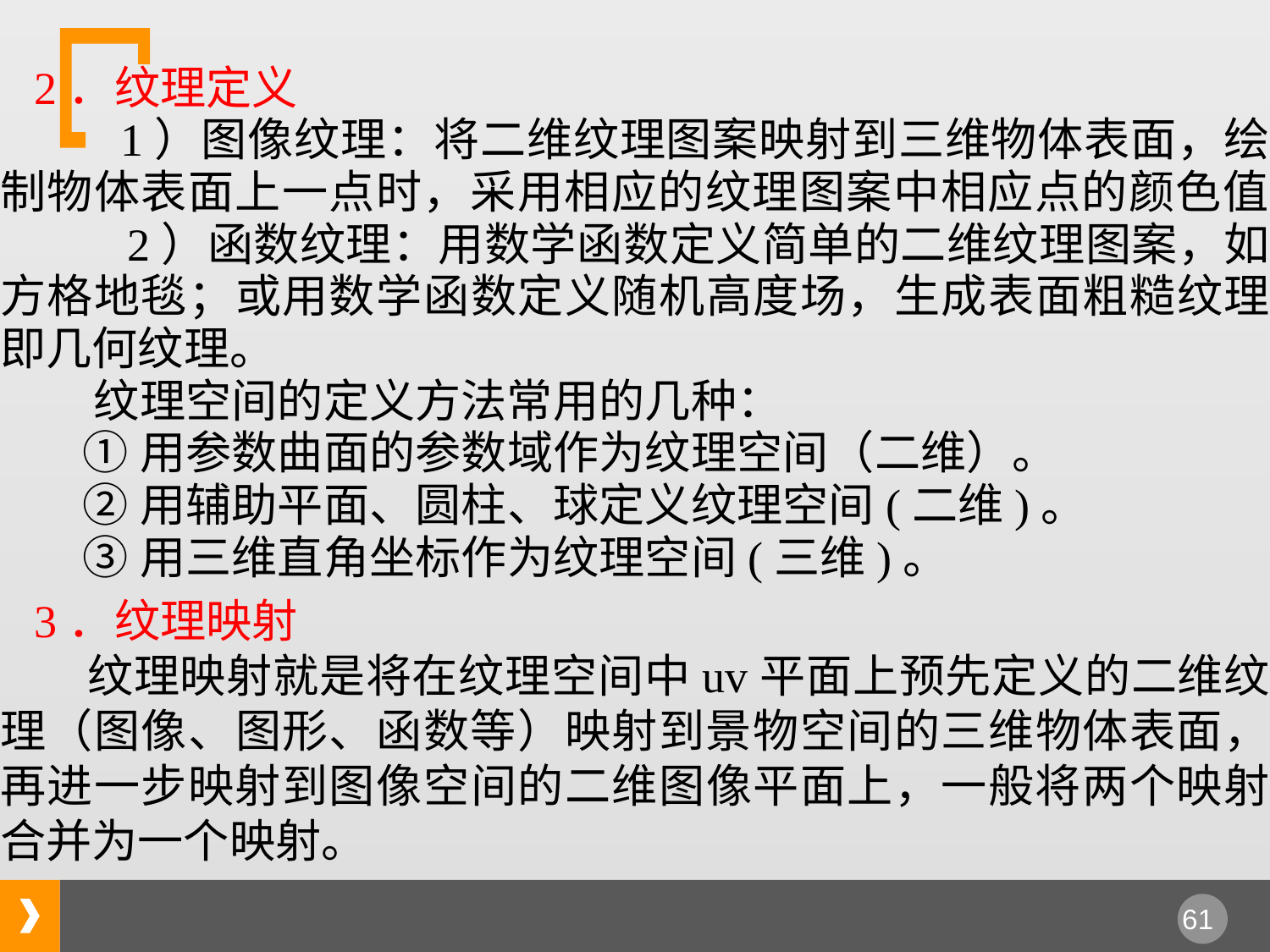

2．纹理定义
          1）图像纹理：将二维纹理图案映射到三维物体表面，绘制物体表面上一点时，采用相应的纹理图案中相应点的颜色值。
	2）函数纹理：用数学函数定义简单的二维纹理图案，如方格地毯；或用数学函数定义随机高度场，生成表面粗糙纹理即几何纹理。
        纹理空间的定义方法常用的几种：
        ①用参数曲面的参数域作为纹理空间（二维）。
        ②用辅助平面、圆柱、球定义纹理空间(二维)。
        ③用三维直角坐标作为纹理空间(三维)。
   3．纹理映射
       纹理映射就是将在纹理空间中uv平面上预先定义的二维纹理（图像、图形、函数等）映射到景物空间的三维物体表面，再进一步映射到图像空间的二维图像平面上，一般将两个映射合并为一个映射。